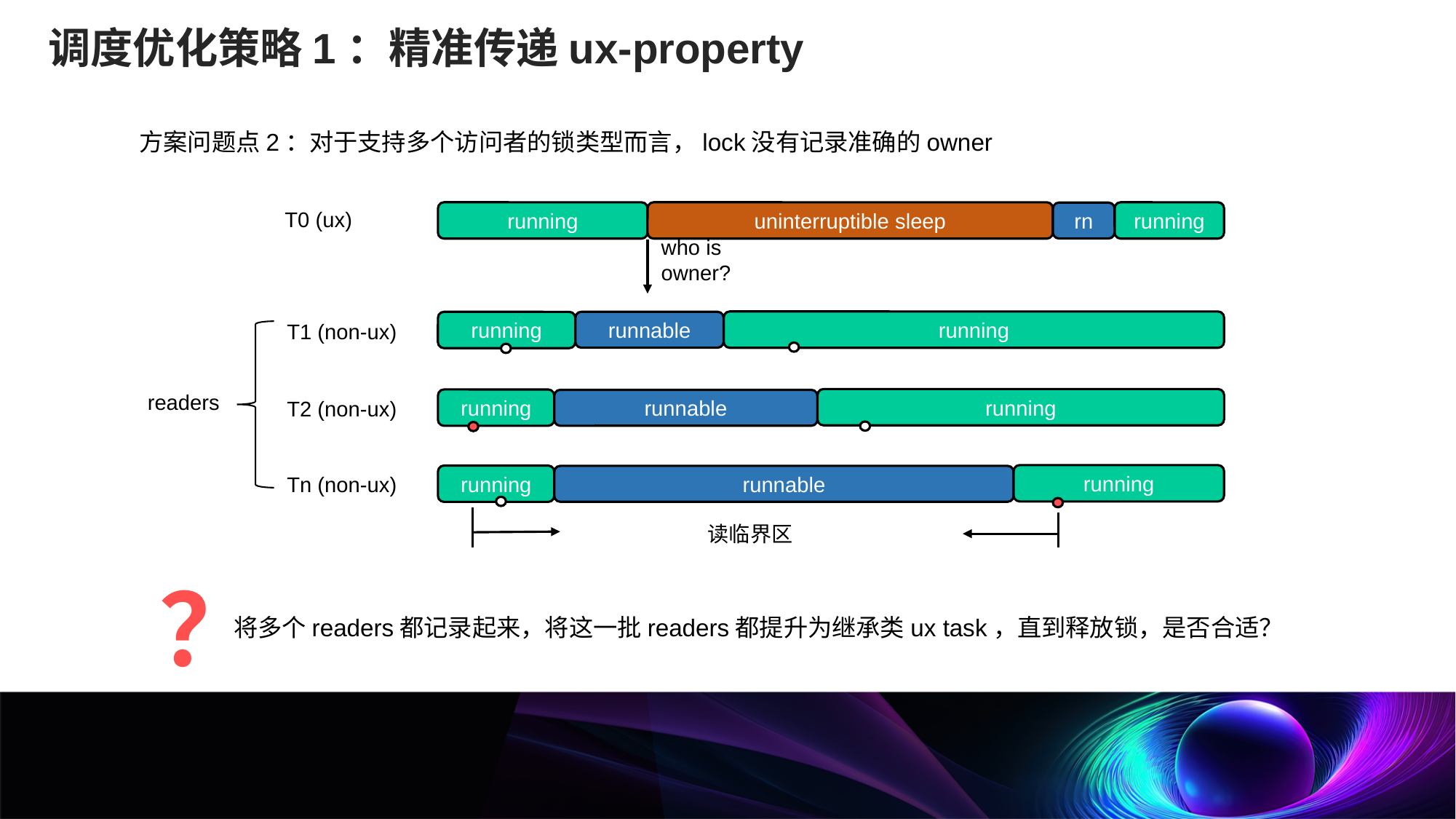

调度优化策略1：精准传递ux-property
方案问题点2：对于支持多个访问者的锁类型而言，lock没有记录准确的owner
T0 (ux)
running
uninterruptible sleep
running
rn
who is owner?
running
running
runnable
T1 (non-ux)

readers
running
running
T2 (non-ux)
runnable

running
running
Tn (non-ux)
runnable

读临界区
？
将多个readers都记录起来，将这一批readers都提升为继承类ux task，直到释放锁，是否合适？